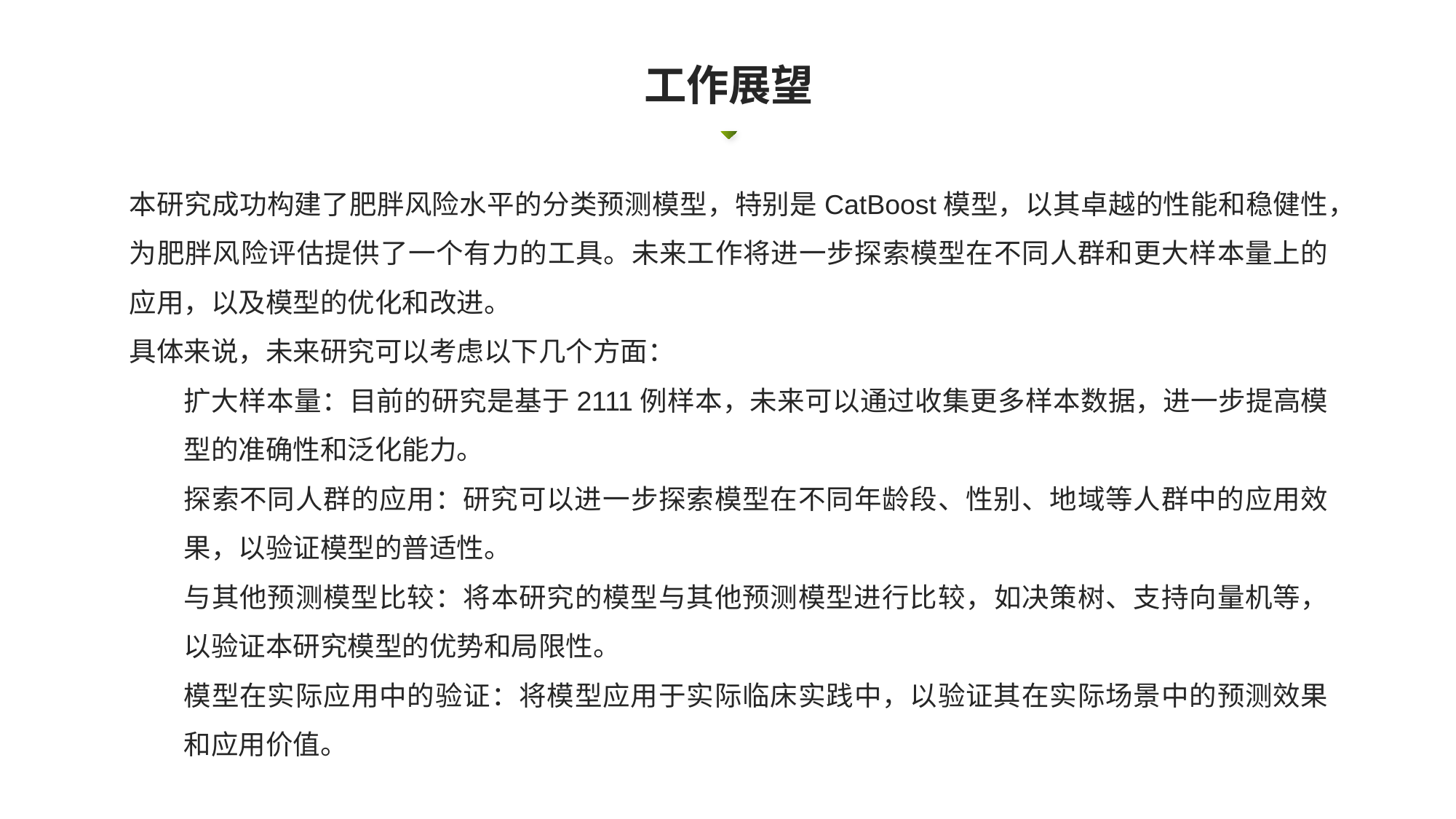

工作展望

本研究成功构建了肥胖风险水平的分类预测模型，特别是CatBoost模型，以其卓越的性能和稳健性，为肥胖风险评估提供了一个有力的工具。未来工作将进一步探索模型在不同人群和更大样本量上的应用，以及模型的优化和改进。
具体来说，未来研究可以考虑以下几个方面：
扩大样本量：目前的研究是基于2111例样本，未来可以通过收集更多样本数据，进一步提高模型的准确性和泛化能力。
探索不同人群的应用：研究可以进一步探索模型在不同年龄段、性别、地域等人群中的应用效果，以验证模型的普适性。
与其他预测模型比较：将本研究的模型与其他预测模型进行比较，如决策树、支持向量机等，以验证本研究模型的优势和局限性。
模型在实际应用中的验证：将模型应用于实际临床实践中，以验证其在实际场景中的预测效果和应用价值。